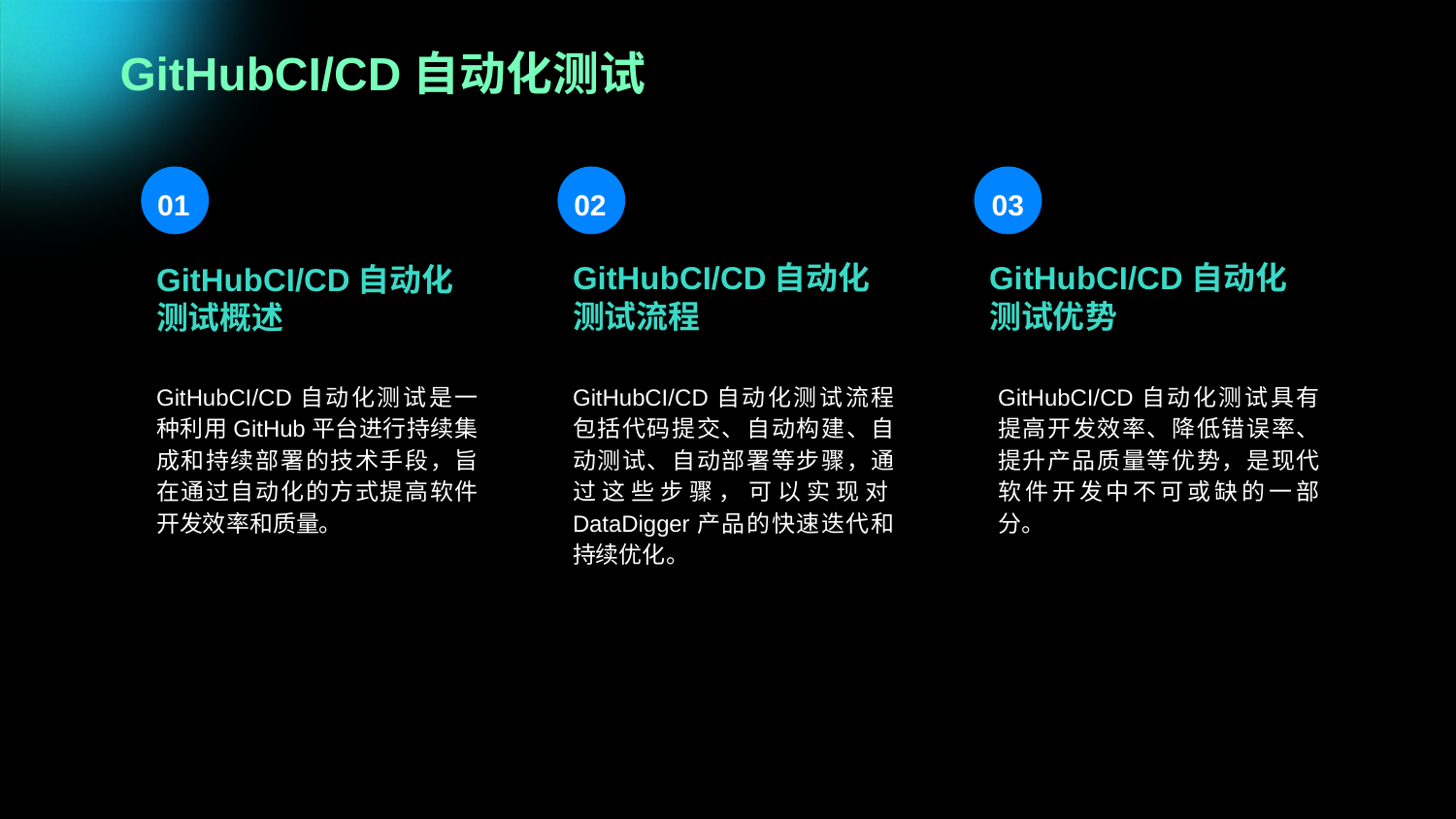

GitHubCI/CD自动化测试

01
02
03
GitHubCI/CD自动化测试流程
GitHubCI/CD自动化测试优势
GitHubCI/CD自动化测试概述
GitHubCI/CD自动化测试是一种利用GitHub平台进行持续集成和持续部署的技术手段，旨在通过自动化的方式提高软件开发效率和质量。
GitHubCI/CD自动化测试流程包括代码提交、自动构建、自动测试、自动部署等步骤，通过这些步骤，可以实现对DataDigger产品的快速迭代和持续优化。
GitHubCI/CD自动化测试具有提高开发效率、降低错误率、提升产品质量等优势，是现代软件开发中不可或缺的一部分。